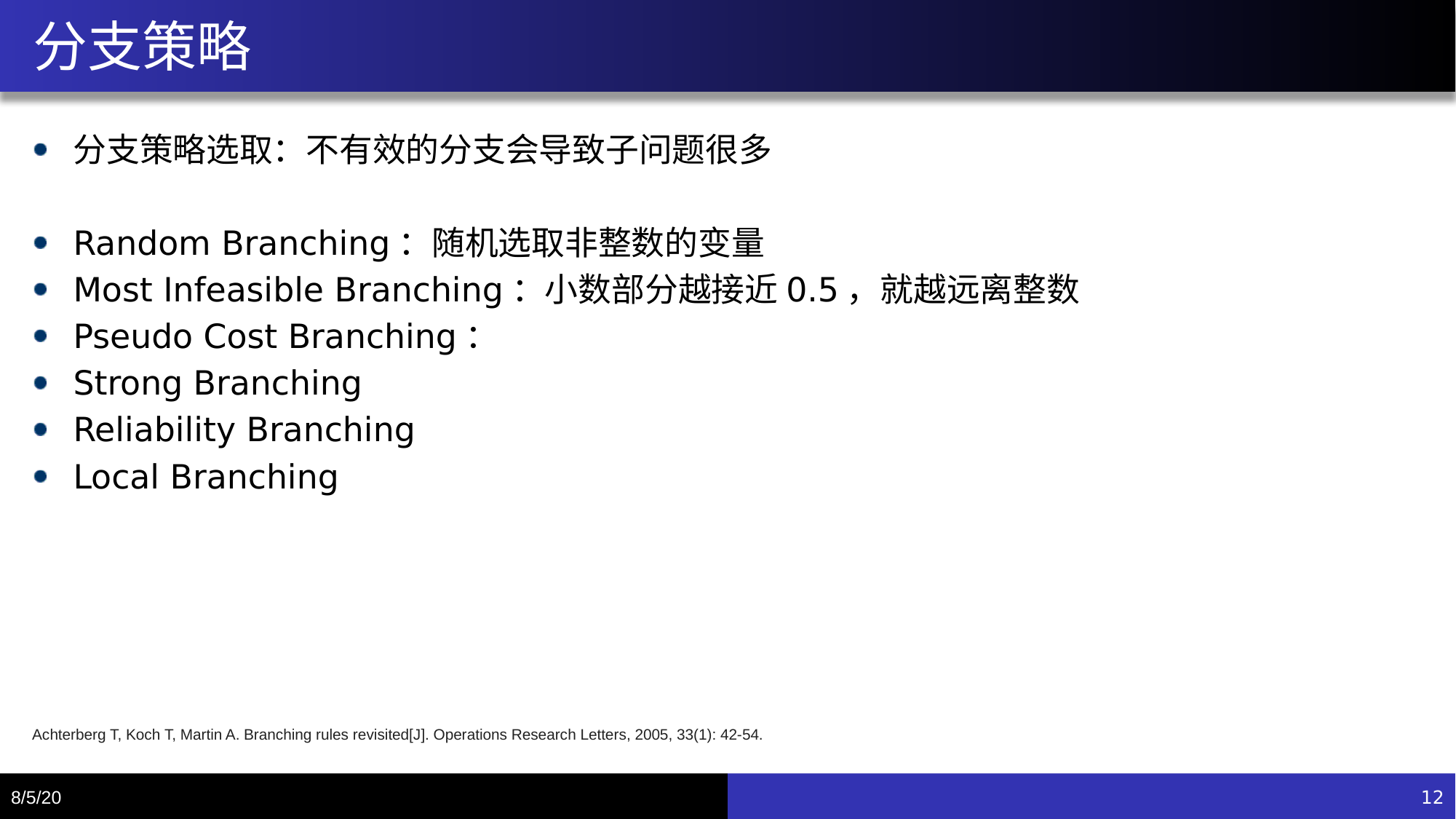

# 分支策略
分支策略选取：不有效的分支会导致子问题很多

Random Branching：随机选取非整数的变量
Most Infeasible Branching：小数部分越接近0.5，就越远离整数
Pseudo Cost Branching：
Strong Branching
Reliability Branching
Local Branching

Achterberg T, Koch T, Martin A. Branching rules revisited[J]. Operations Research Letters, 2005, 33(1): 42-54.
8/5/20

12